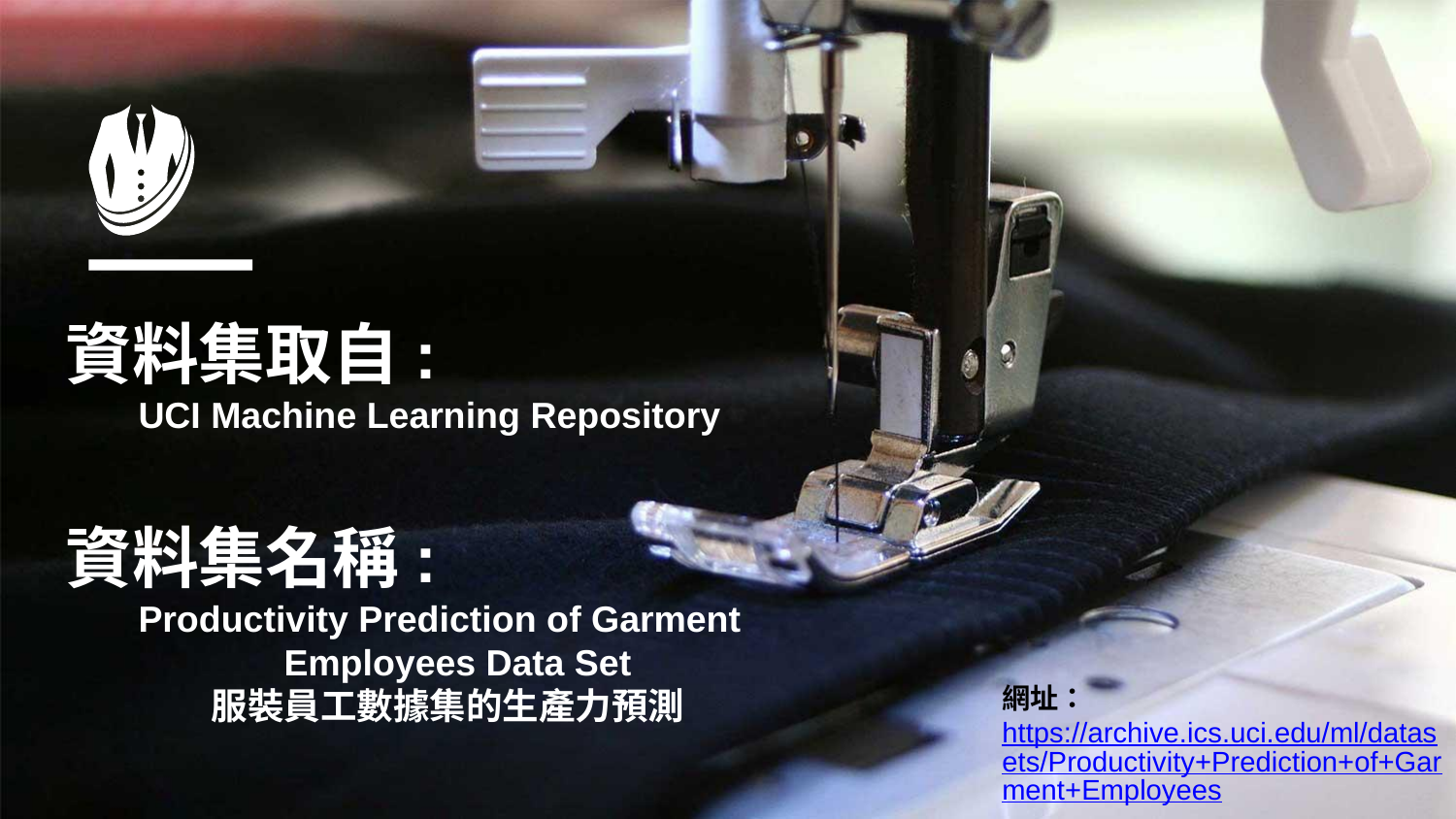

資料集取自:
UCI Machine Learning Repository

資料集名稱:
Productivity Prediction of Garment 	Employees Data Set
	服裝員工數據集的生產力預測
網址：
https://archive.ics.uci.edu/ml/datasets/Productivity+Prediction+of+Garment+Employees